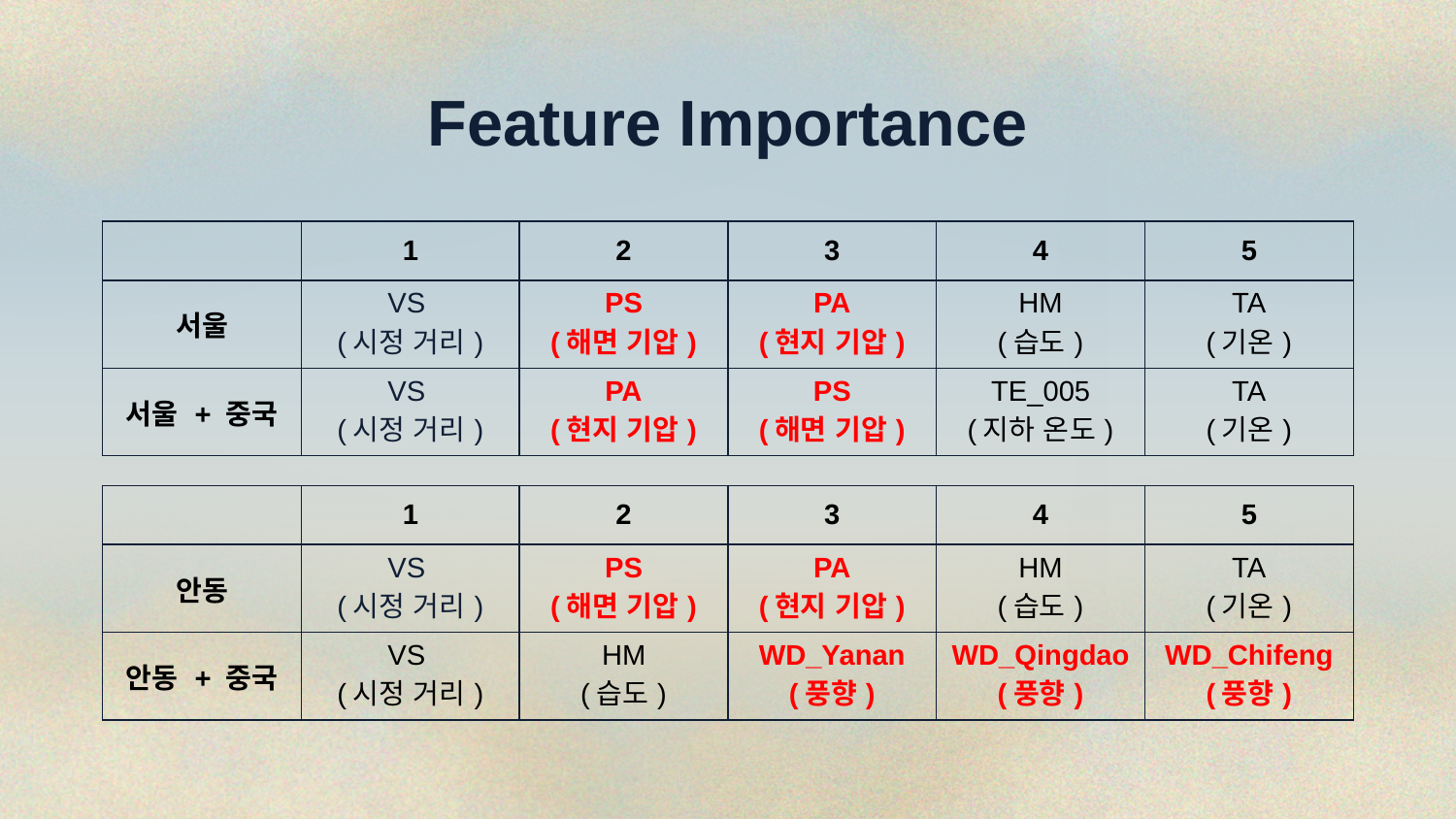

Feature Importance
|  | 1 | 2 | 3 | 4 | 5 |
| --- | --- | --- | --- | --- | --- |
| 서울 | VS (시정 거리) | PS (해면 기압) | PA (현지 기압) | HM (습도) | TA (기온) |
| 서울 + 중국 | VS (시정 거리) | PA (현지 기압) | PS (해면 기압) | TE\_005 (지하 온도) | TA (기온) |
|  | 1 | 2 | 3 | 4 | 5 |
| --- | --- | --- | --- | --- | --- |
| 안동 | VS (시정 거리) | PS (해면 기압) | PA (현지 기압) | HM (습도) | TA (기온) |
| 안동 + 중국 | VS (시정 거리) | HM (습도) | WD\_Yanan (풍향) | WD\_Qingdao (풍향) | WD\_Chifeng (풍향) |